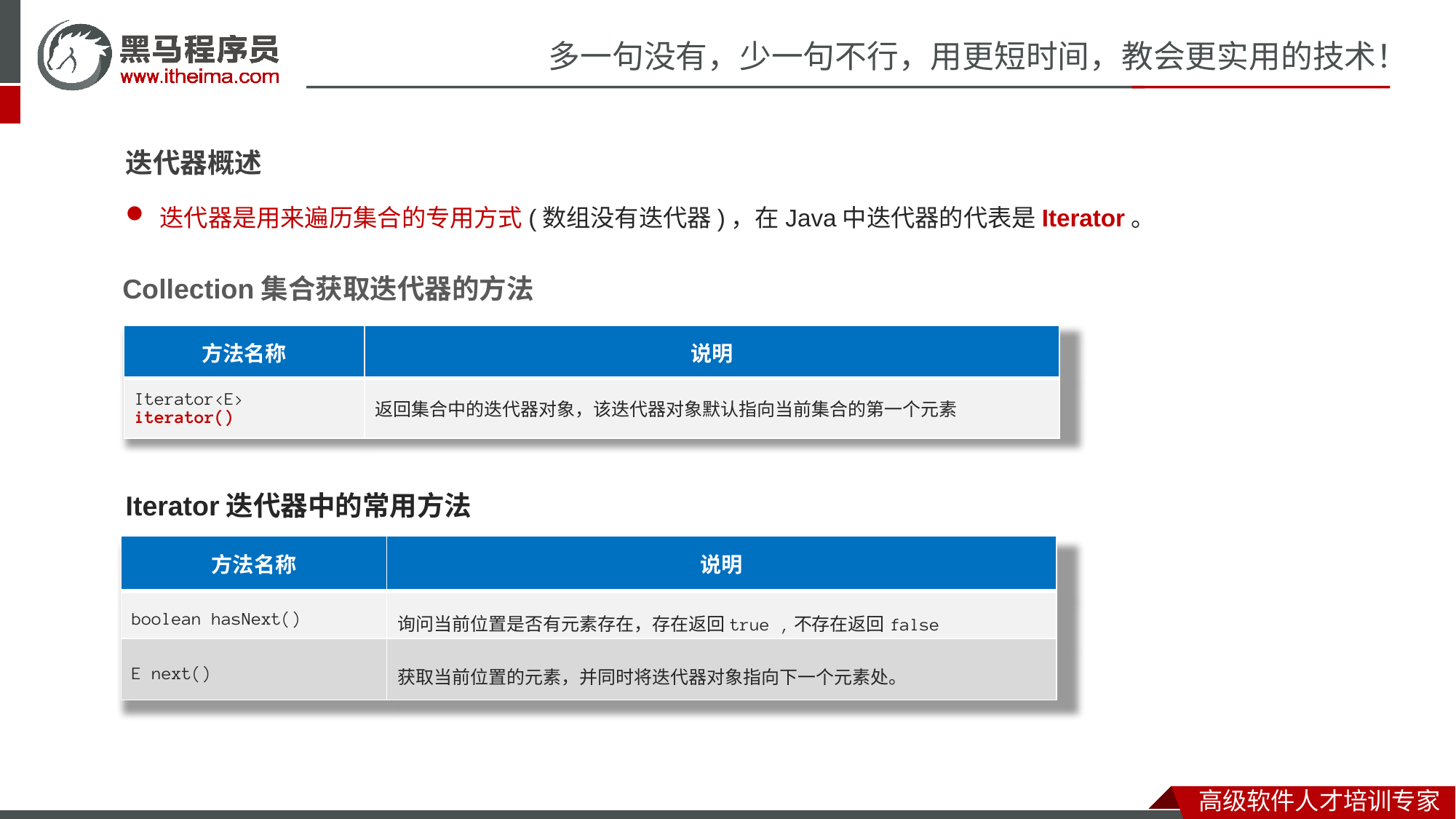

迭代器概述
迭代器是用来遍历集合的专用方式(数组没有迭代器)，在Java中迭代器的代表是Iterator。
Collection集合获取迭代器的方法
| 方法名称 | 说明 |
| --- | --- |
| Iterator<E> iterator() | 返回集合中的迭代器对象，该迭代器对象默认指向当前集合的第一个元素 |
Iterator迭代器中的常用方法
| 方法名称 | 说明 |
| --- | --- |
| boolean hasNext() | 询问当前位置是否有元素存在，存在返回true ,不存在返回false |
| E next() | 获取当前位置的元素，并同时将迭代器对象指向下一个元素处。 |